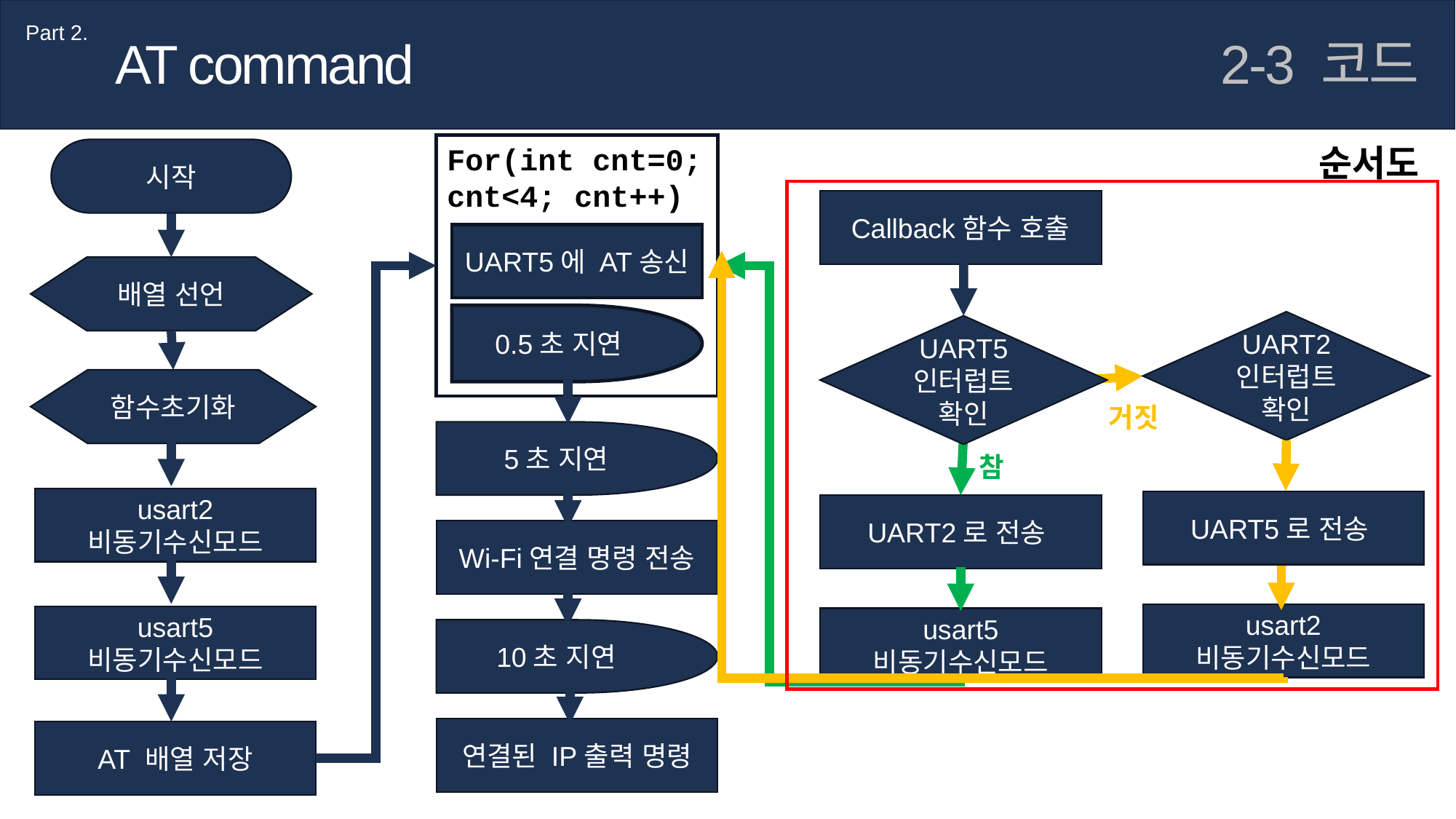

Part 2.
AT command
2-3 코드
순서도
For(int cnt=0; cnt<4; cnt++)
UART5에 AT송신
0.5초 지연
시작
배열 선언
함수초기화
usart2
비동기수신모드
usart5
비동기수신모드
AT 배열 저장

Callback함수 호출
UART2
인터럽트
확인
UART5
인터럽트
확인
거짓
5초 지연
참
UART5로 전송
UART2로 전송
Wi-Fi연결 명령 전송
usart2
비동기수신모드
usart5
비동기수신모드
10초 지연
연결된 IP출력 명령